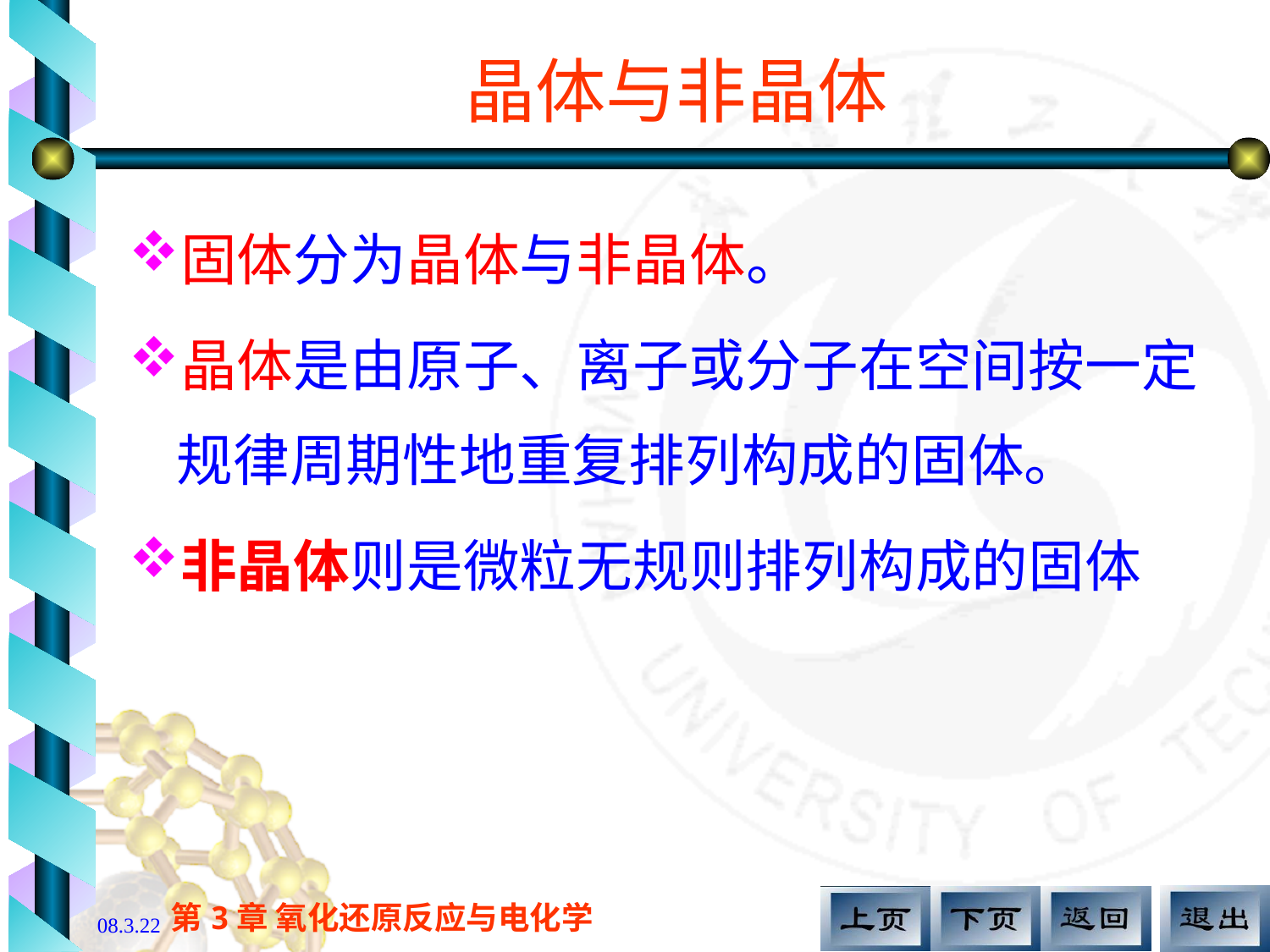

# 晶体与非晶体
固体分为晶体与非晶体。
晶体是由原子、离子或分子在空间按一定规律周期性地重复排列构成的固体。
非晶体则是微粒无规则排列构成的固体